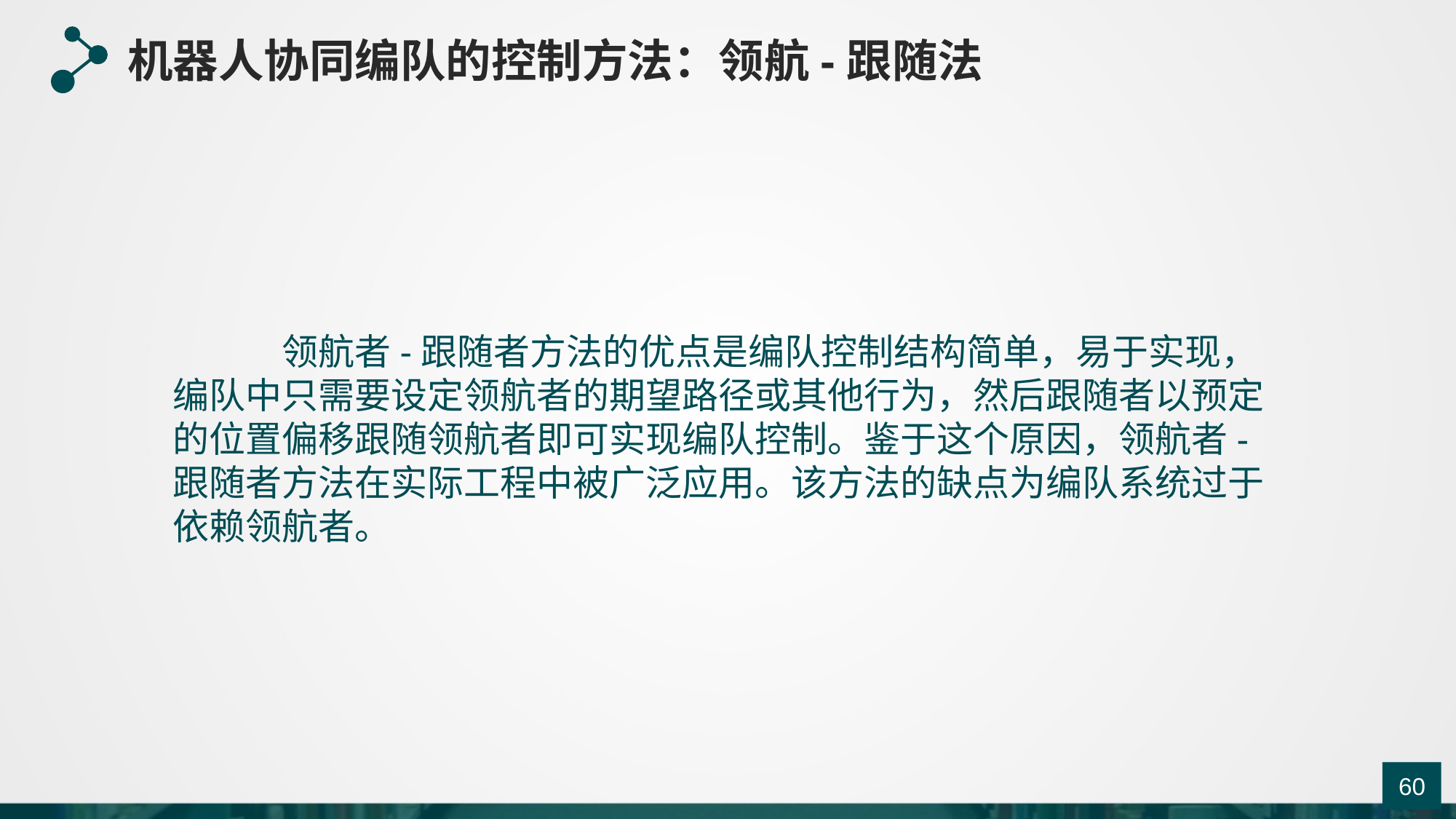

机器人协同编队的控制方法：领航-跟随法
	领航者-跟随者方法的优点是编队控制结构简单，易于实现，编队中只需要设定领航者的期望路径或其他行为，然后跟随者以预定的位置偏移跟随领航者即可实现编队控制。鉴于这个原因，领航者-跟随者方法在实际工程中被广泛应用。该方法的缺点为编队系统过于依赖领航者。